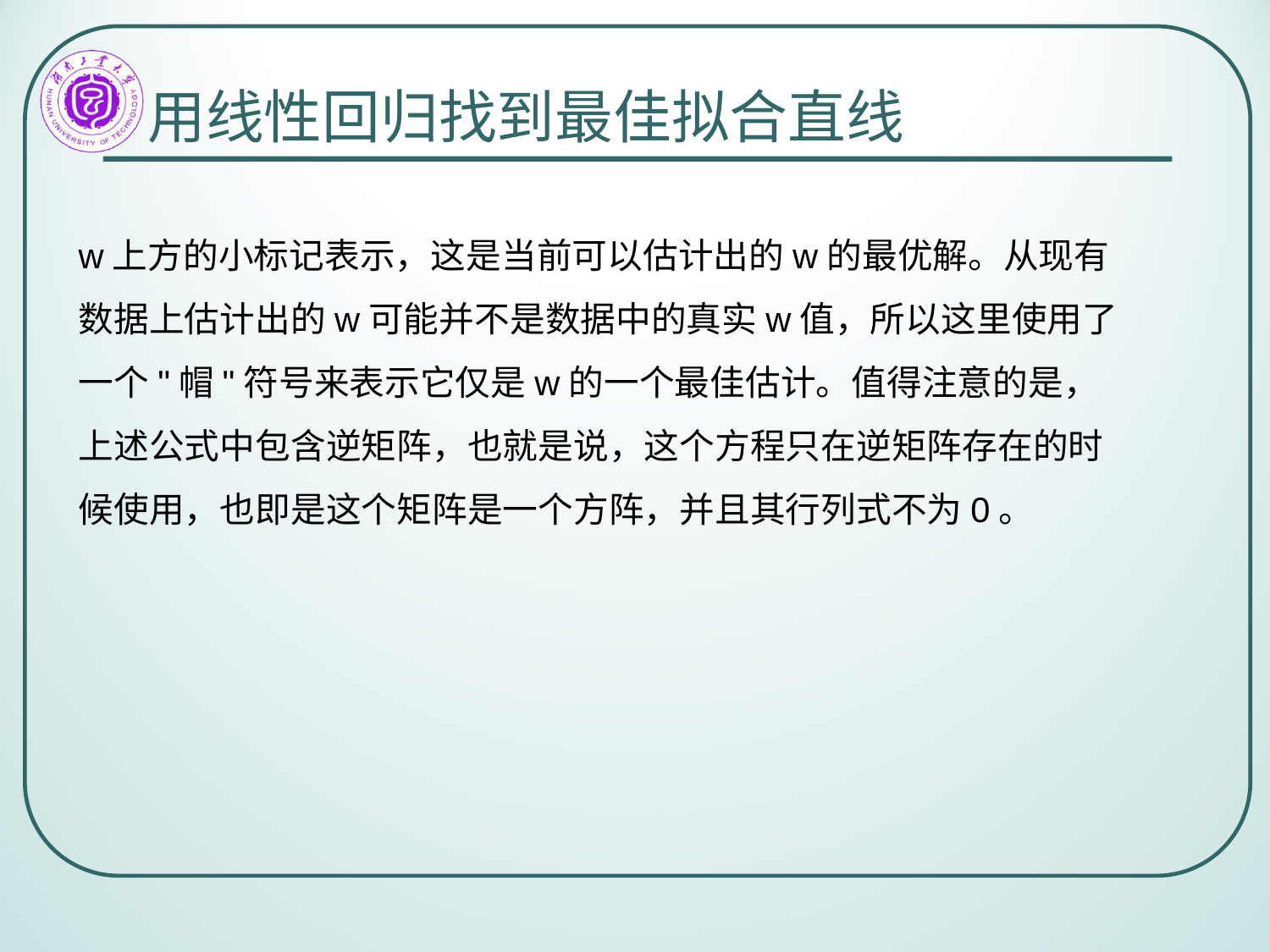

# 用线性回归找到最佳拟合直线

w上方的小标记表示，这是当前可以估计出的w的最优解。从现有数据上估计出的w可能并不是数据中的真实w值，所以这里使用了一个"帽"符号来表示它仅是w的一个最佳估计。值得注意的是，上述公式中包含逆矩阵，也就是说，这个方程只在逆矩阵存在的时候使用，也即是这个矩阵是一个方阵，并且其行列式不为0。